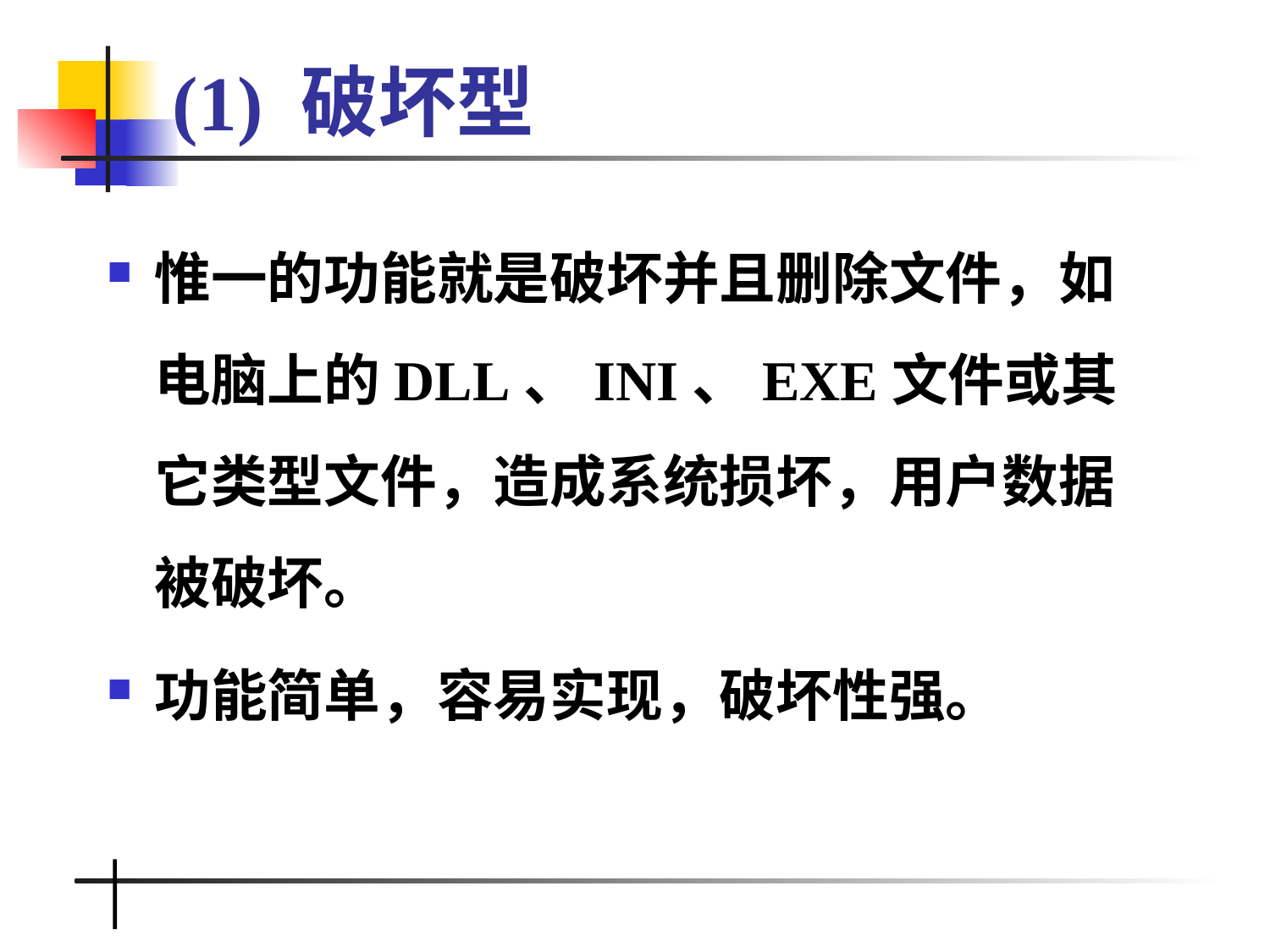

# (1) 破坏型
惟一的功能就是破坏并且删除文件，如电脑上的DLL、INI、EXE文件或其它类型文件，造成系统损坏，用户数据被破坏。
功能简单，容易实现，破坏性强。